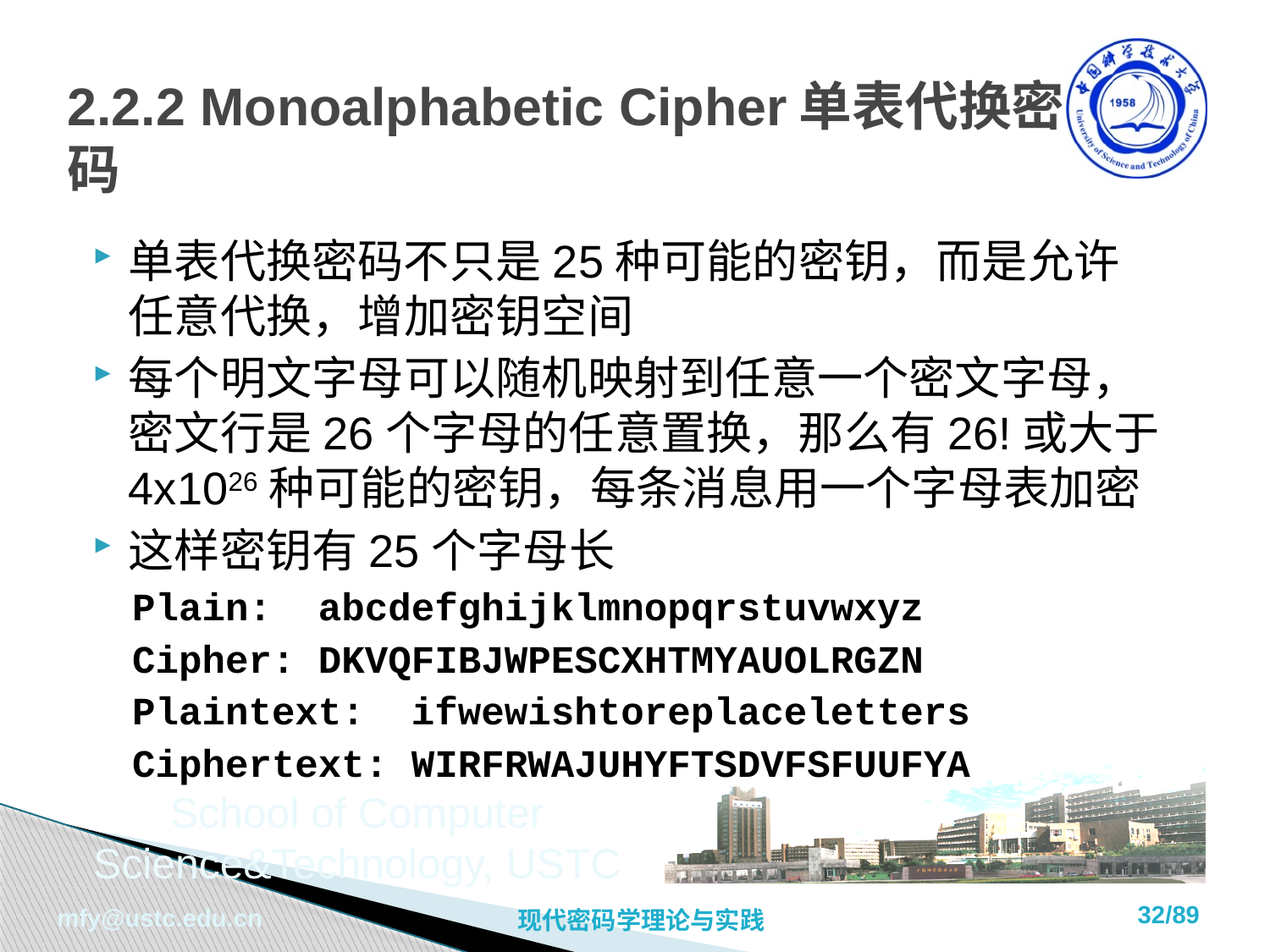

# 2.2.2 Monoalphabetic Cipher单表代换密码
单表代换密码不只是25种可能的密钥，而是允许任意代换，增加密钥空间
每个明文字母可以随机映射到任意一个密文字母，密文行是26个字母的任意置换，那么有26!或大于4x1026种可能的密钥，每条消息用一个字母表加密
这样密钥有25个字母长
Plain:  abcdefghijklmnopqrstuvwxyz
Cipher: DKVQFIBJWPESCXHTMYAUOLRGZN
Plaintext:  ifwewishtoreplaceletters
Ciphertext: WIRFRWAJUHYFTSDVFSFUUFYA